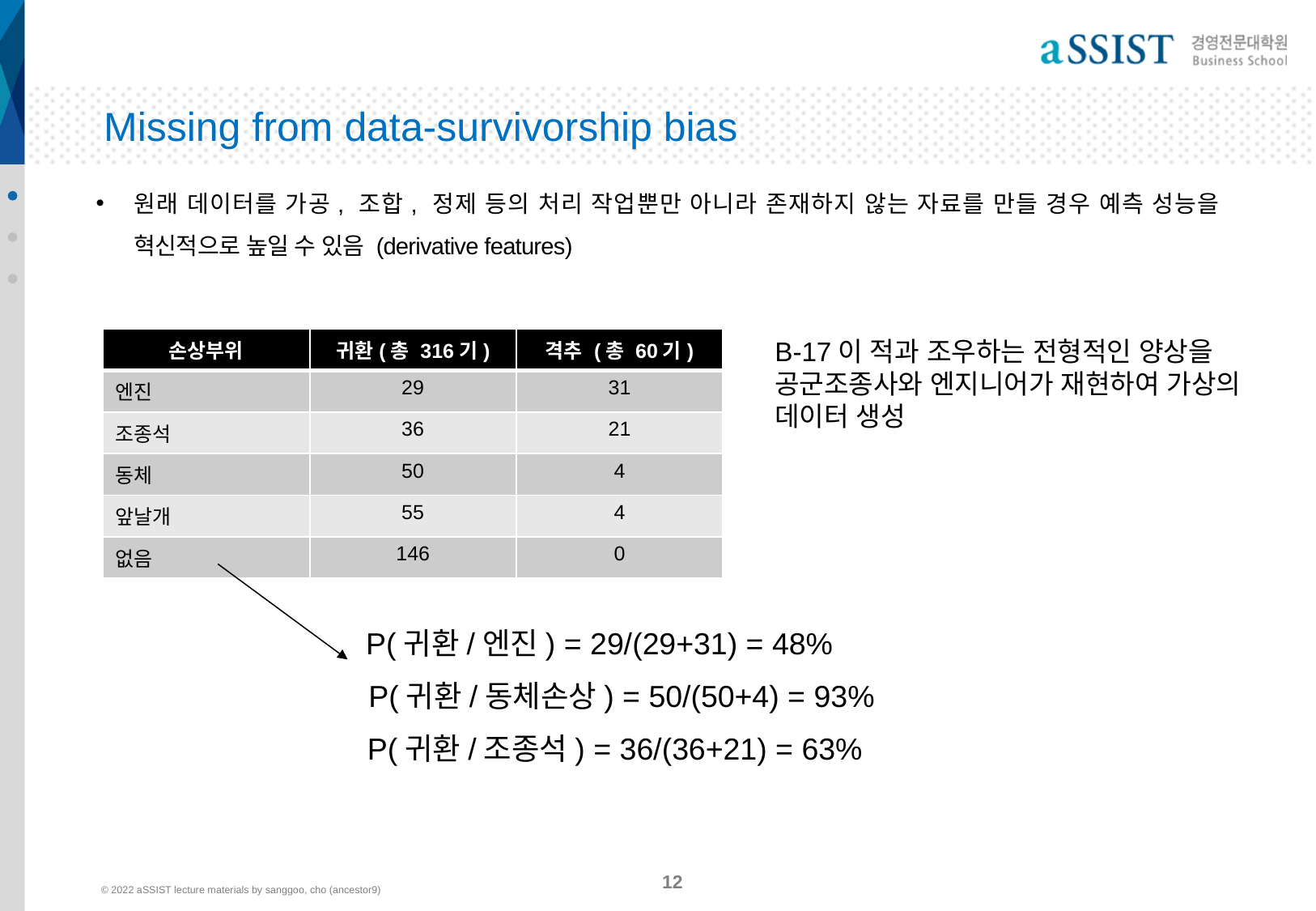

# Missing from data-survivorship bias
원래 데이터를 가공, 조합, 정제 등의 처리 작업뿐만 아니라 존재하지 않는 자료를 만들 경우 예측 성능을 혁신적으로 높일 수 있음 (derivative features)
| 손상부위 | 귀환(총 316기) | 격추 (총 60기) |
| --- | --- | --- |
| 엔진 | 29 | 31 |
| 조종석 | 36 | 21 |
| 동체 | 50 | 4 |
| 앞날개 | 55 | 4 |
| 없음 | 146 | 0 |
B-17이 적과 조우하는 전형적인 양상을 공군조종사와 엔지니어가 재현하여 가상의 데이터 생성
P(귀환/엔진) = 29/(29+31) = 48%
P(귀환/동체손상) = 50/(50+4) = 93%
P(귀환/조종석) = 36/(36+21) = 63%